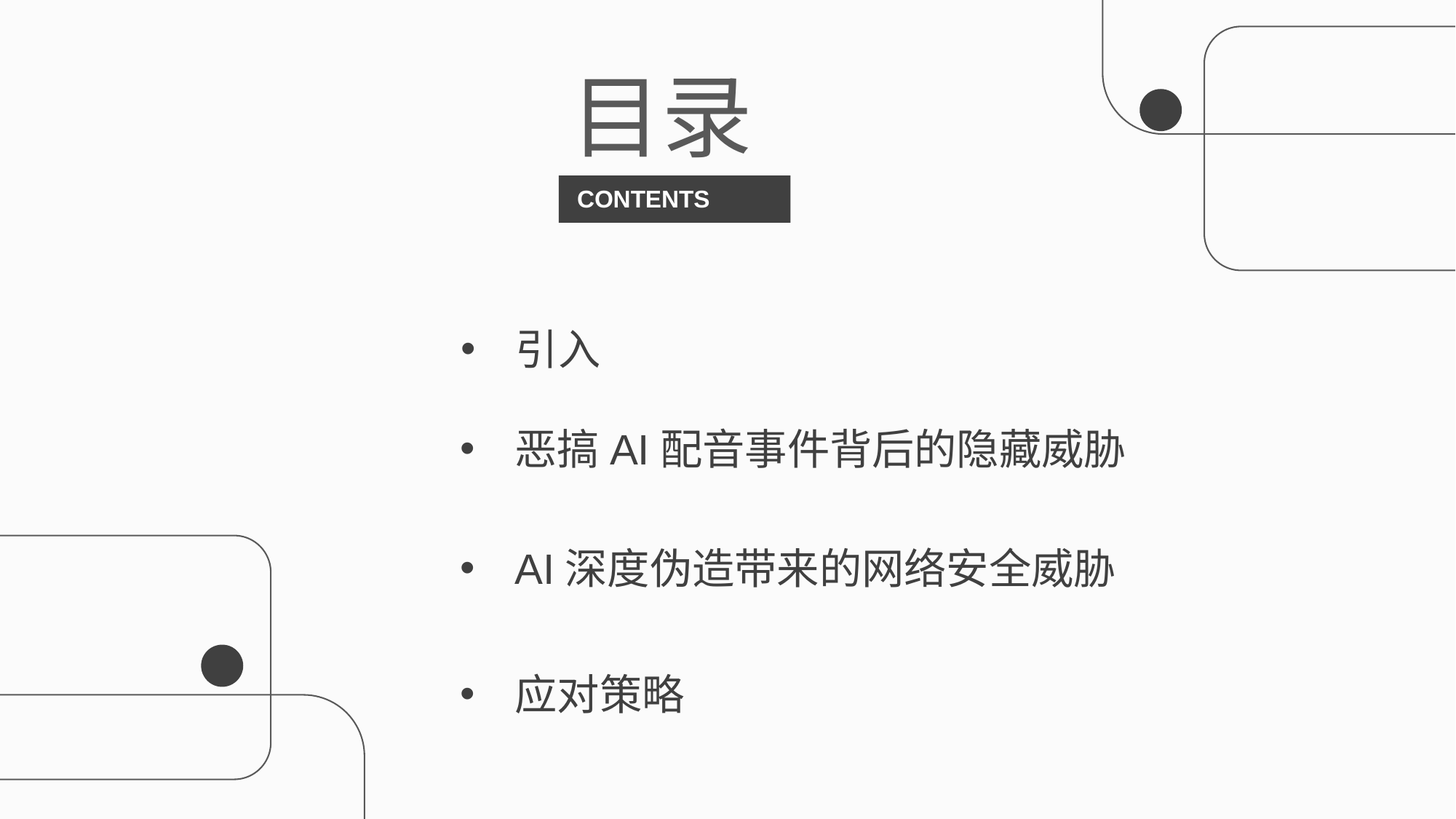

行业PPT模板http://www.1ppt.com/hangye/

目录

CONTENTS
引入
恶搞AI配音事件背后的隐藏威胁
AI深度伪造带来的网络安全威胁

应对策略